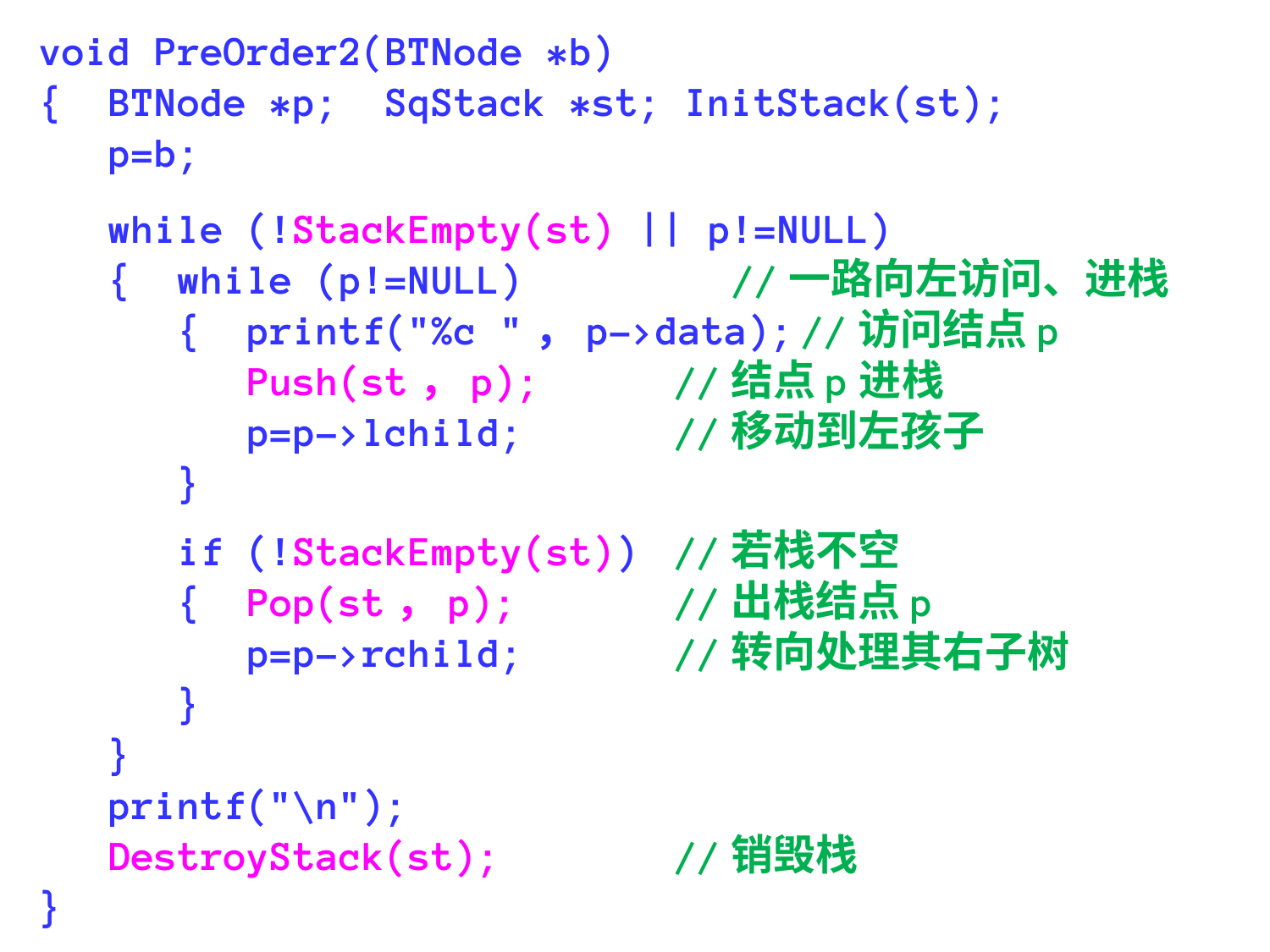

void PreOrder2(BTNode *b)
{  BTNode *p;  SqStack *st; InitStack(st);
   p=b;
   while (!StackEmpty(st) || p!=NULL)
   {  while (p!=NULL)	        //一路向左访问、进栈
      {  printf("%c "，p->data);	//访问结点p
         Push(st，p);		//结点p进栈
         p=p->lchild;		//移动到左孩子
      }
      if (!StackEmpty(st))	//若栈不空
      {  Pop(st，p);		//出栈结点p
         p=p->rchild;		//转向处理其右子树
      }
   }
   printf("\n");
   DestroyStack(st);		//销毁栈
}